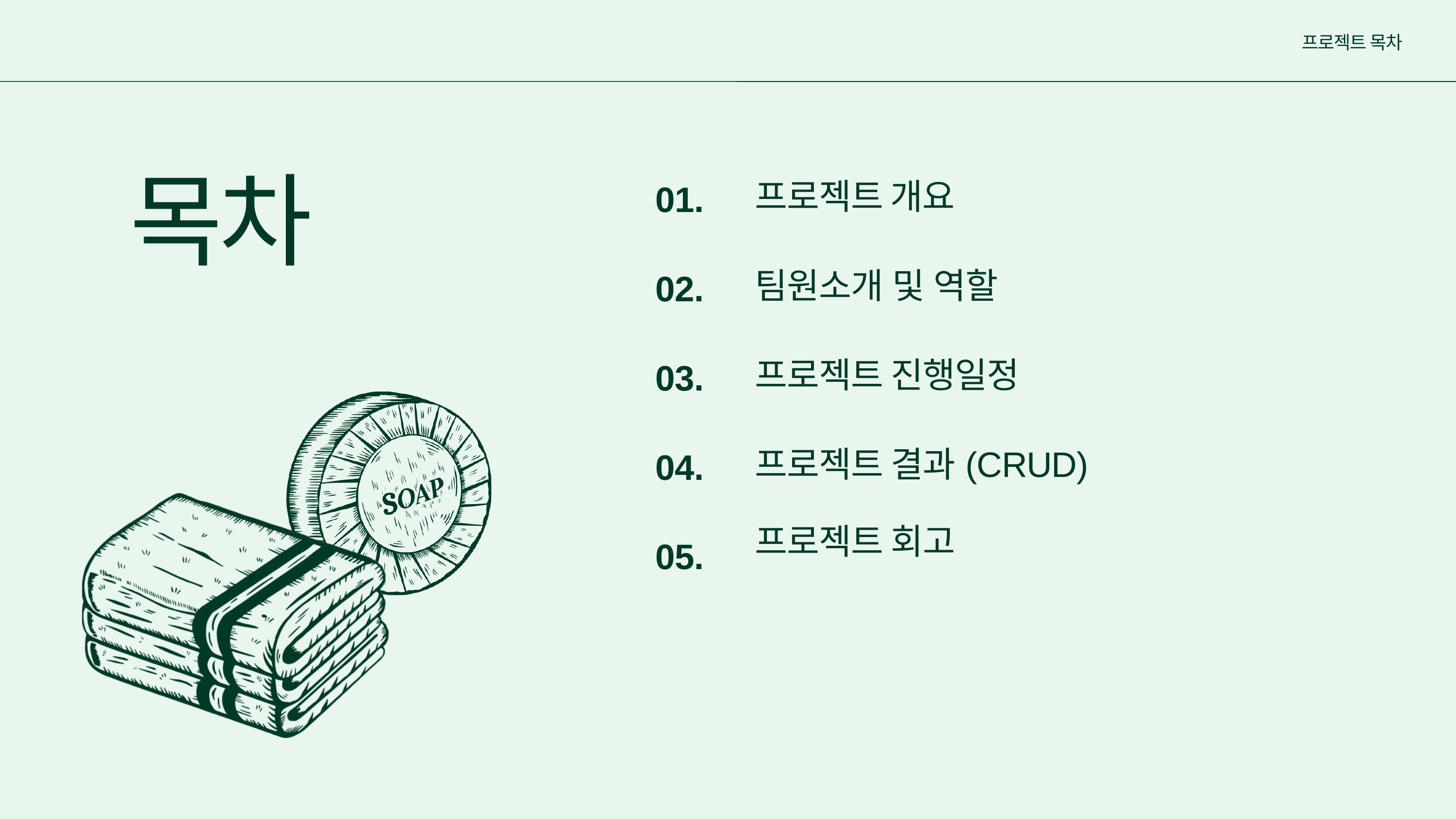

프로젝트 목차

목차
| 01. | 프로젝트 개요 |
| --- | --- |
| 02. | 팀원소개 및 역할 |
| 03. | 프로젝트 진행일정 |
| 04. | 프로젝트 결과(CRUD) |
| 05. | 프로젝트 회고 |